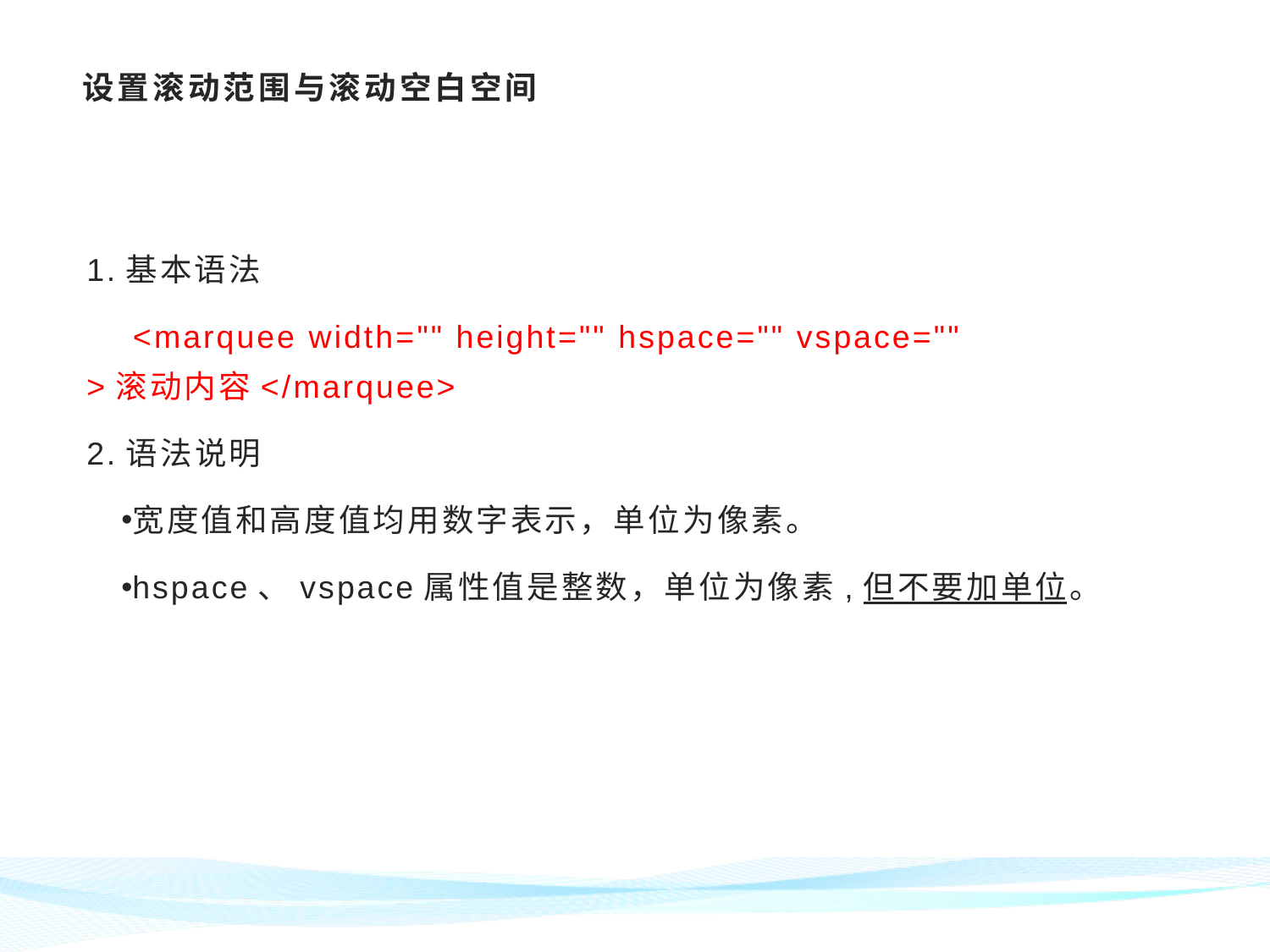

# 设置滚动范围与滚动空白空间
1.基本语法
    <marquee width="" height="" hspace="" vspace="" >滚动内容</marquee>
2.语法说明
宽度值和高度值均用数字表示，单位为像素。
hspace、vspace属性值是整数，单位为像素,但不要加单位。